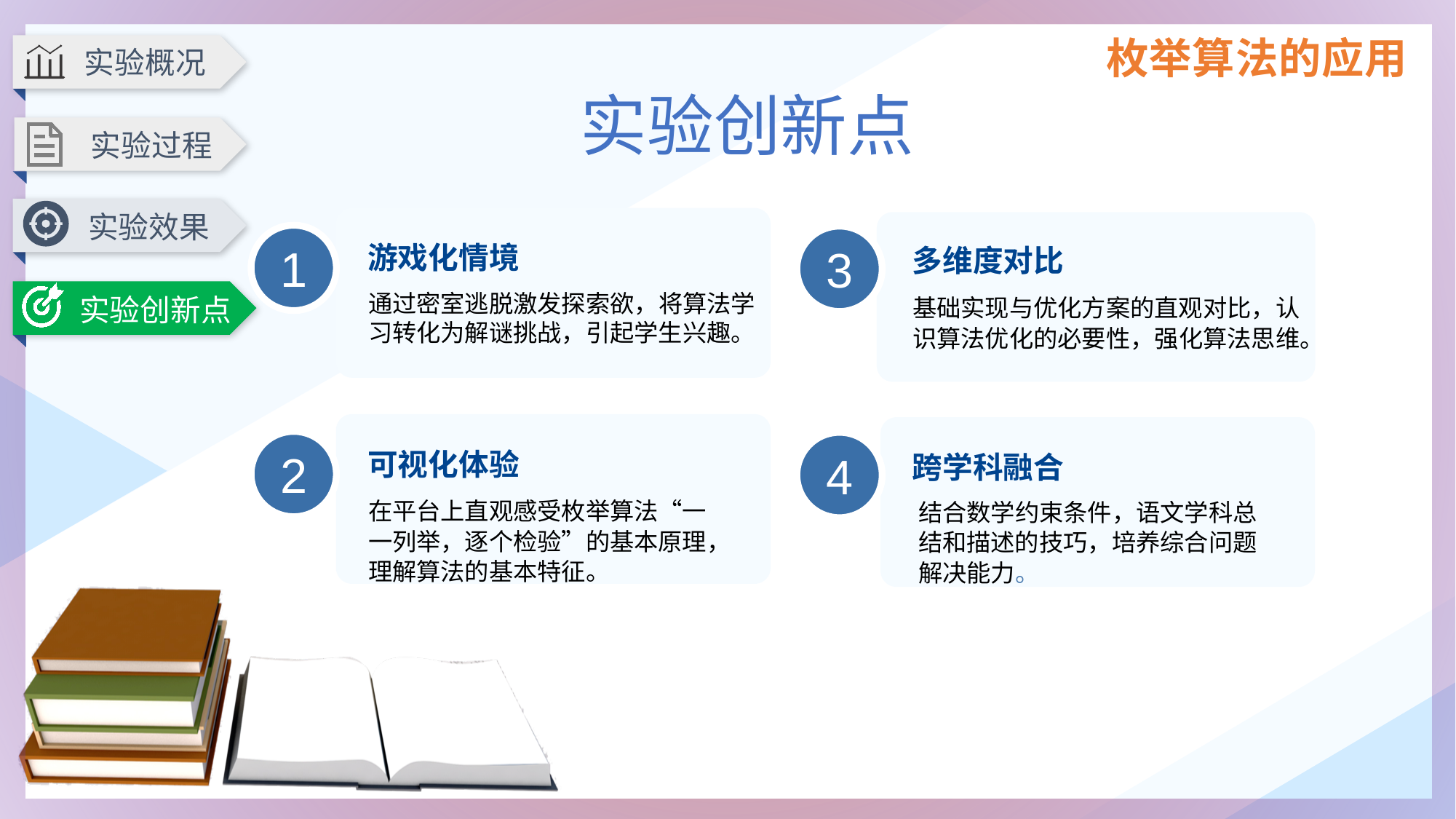

实验概况

实验过程

实验创新点

实验效果

实验创新点

1
3
游戏化情境
多维度对比
通过密室逃脱激发探索欲，将算法学习转化为解谜挑战，引起学生兴趣。
基础实现与优化方案的直观对比，认识算法优化的必要性，强化算法思维。

2
4
可视化体验
跨学科融合
在平台上直观感受枚举算法“一一列举，逐个检验”的基本原理，理解算法的基本特征。
结合数学约束条件，语文学科总结和描述的技巧，培养综合问题解决能力。